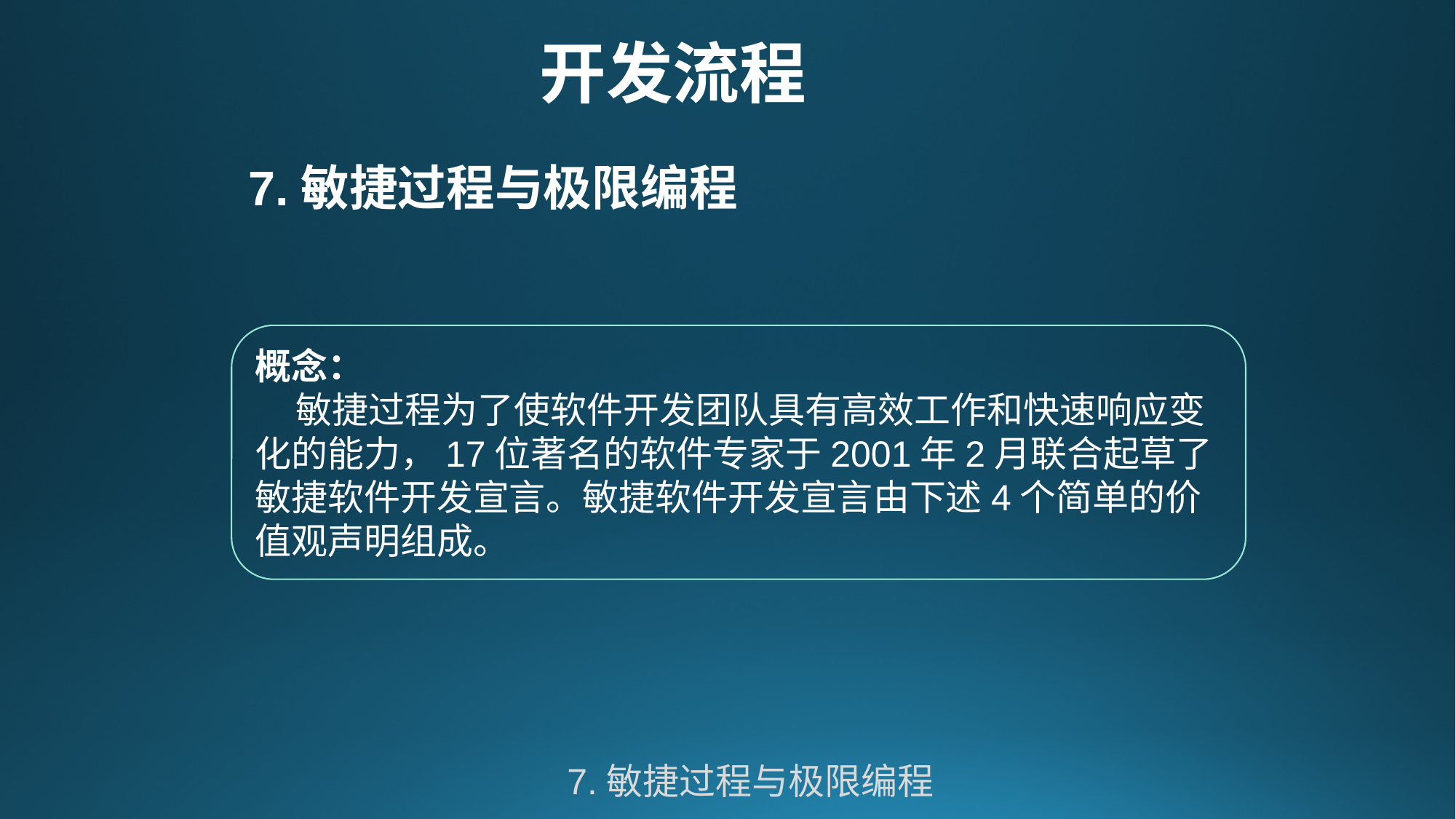

开发流程
7.敏捷过程与极限编程
概念：
敏捷过程为了使软件开发团队具有高效工作和快速响应变化的能力，17位著名的软件专家于2001年2月联合起草了敏捷软件开发宣言。敏捷软件开发宣言由下述4个简单的价值观声明组成。
7.敏捷过程与极限编程